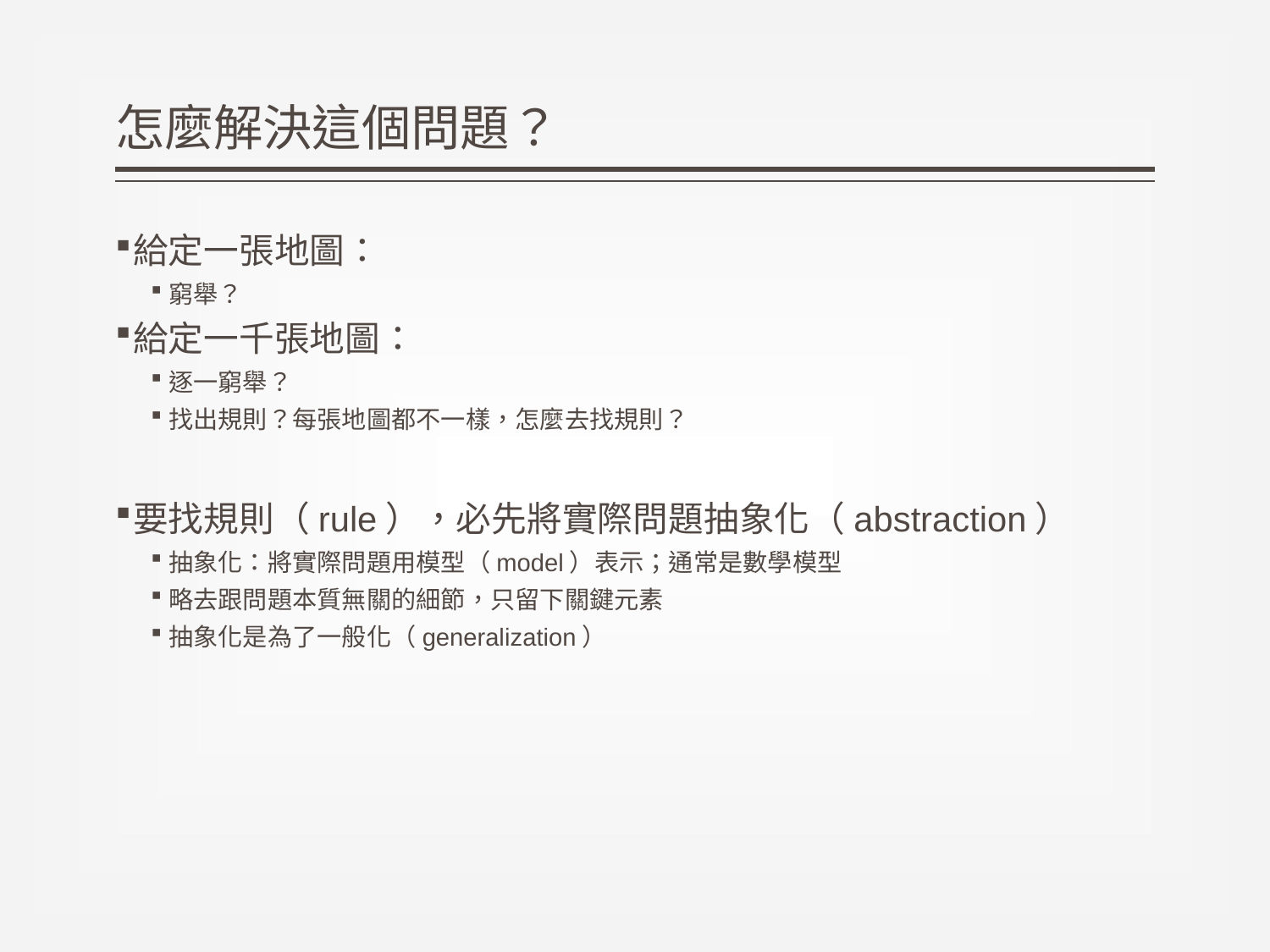

# 怎麼解決這個問題？
給定一張地圖：
窮舉？
給定一千張地圖：
逐一窮舉？
找出規則？每張地圖都不一樣，怎麼去找規則？

要找規則（rule），必先將實際問題抽象化（abstraction）
抽象化：將實際問題用模型（model）表示；通常是數學模型
略去跟問題本質無關的細節，只留下關鍵元素
抽象化是為了一般化（generalization）